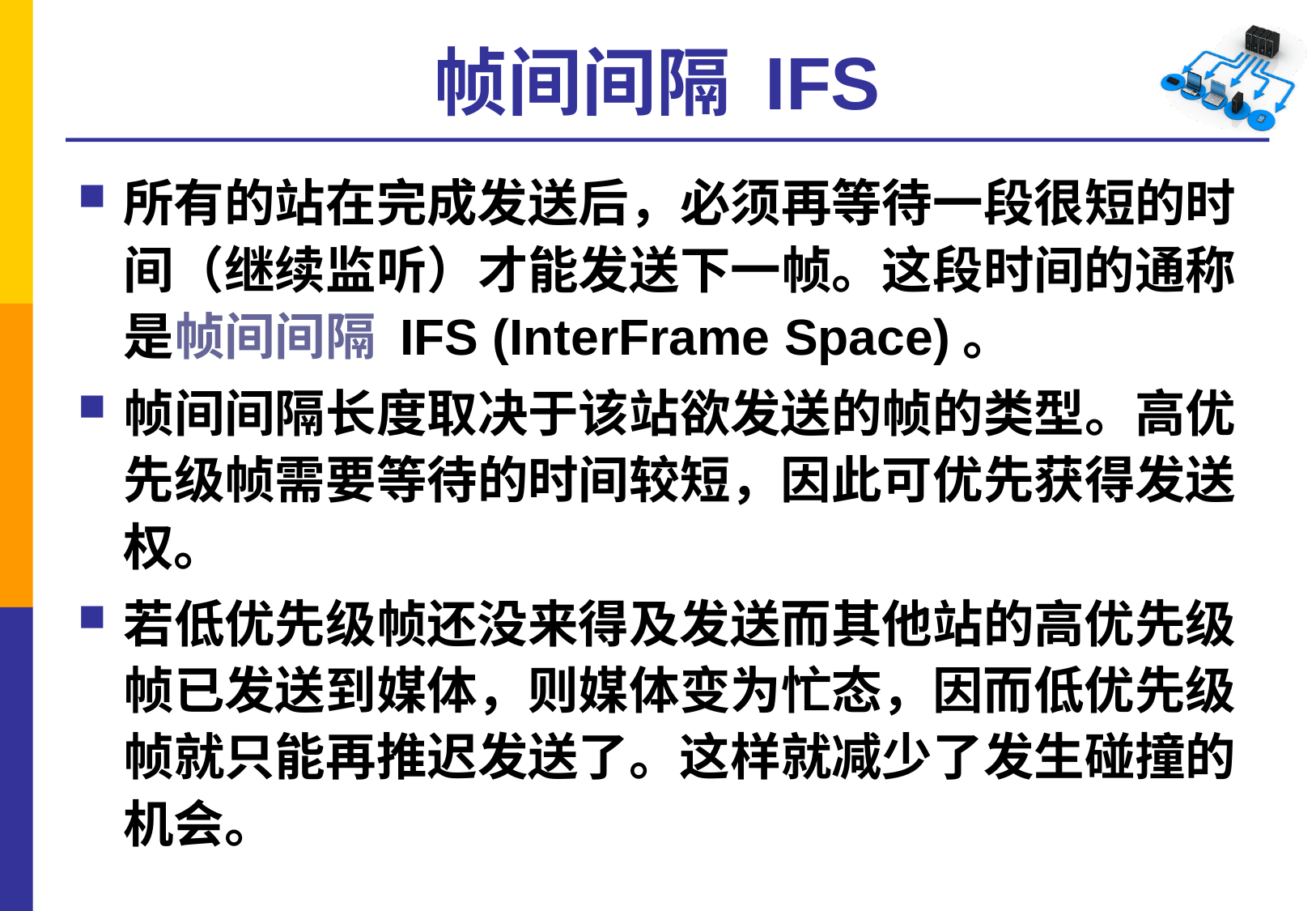

# 帧间间隔 IFS
所有的站在完成发送后，必须再等待一段很短的时间（继续监听）才能发送下一帧。这段时间的通称是帧间间隔 IFS (InterFrame Space)。
帧间间隔长度取决于该站欲发送的帧的类型。高优先级帧需要等待的时间较短，因此可优先获得发送权。
若低优先级帧还没来得及发送而其他站的高优先级帧已发送到媒体，则媒体变为忙态，因而低优先级帧就只能再推迟发送了。这样就减少了发生碰撞的机会。